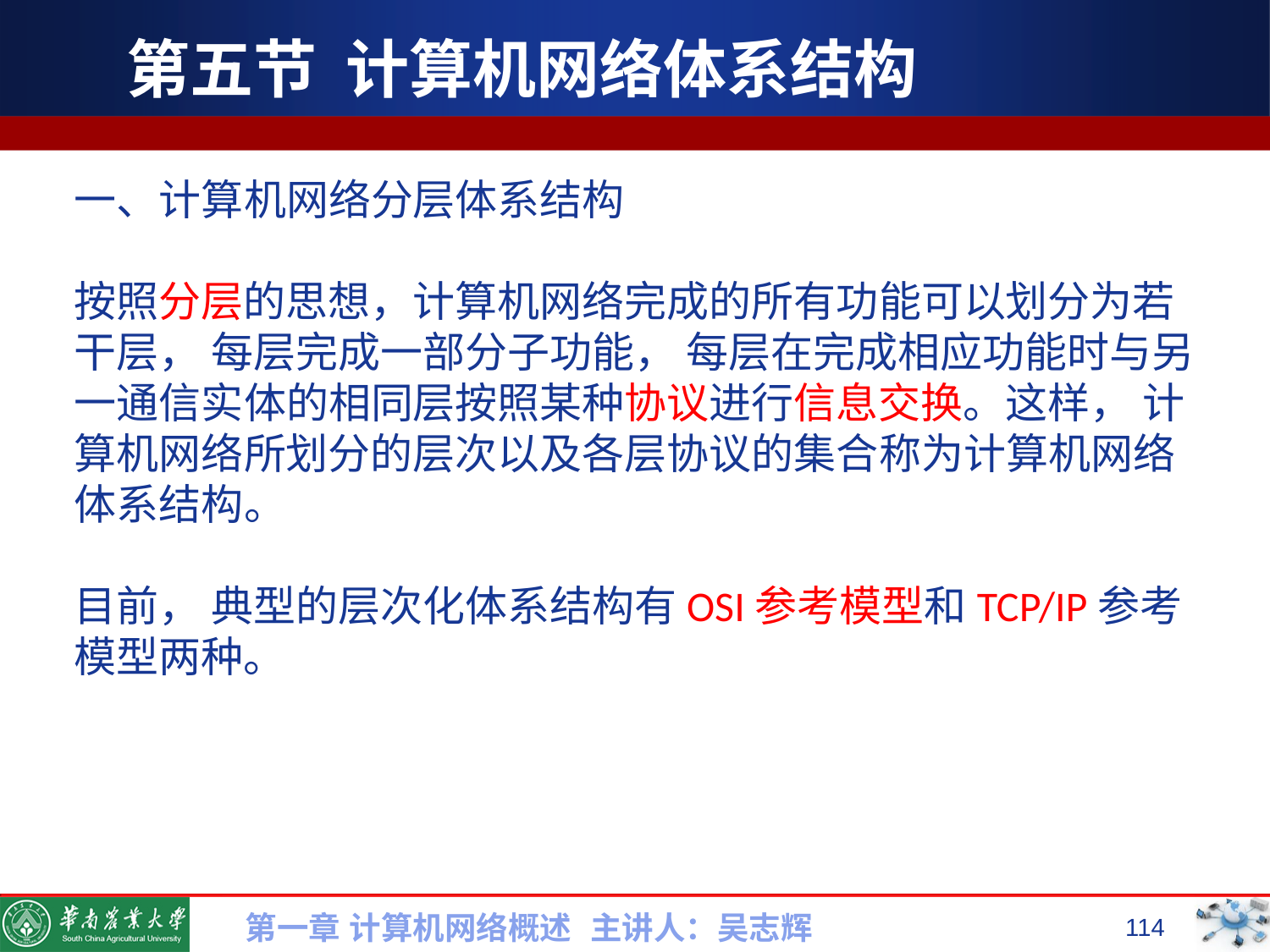

# 第五节  计算机网络体系结构
一、计算机网络分层体系结构

按照分层的思想，计算机网络完成的所有功能可以划分为若干层， 每层完成一部分子功能， 每层在完成相应功能时与另一通信实体的相同层按照某种协议进行信息交换。这样， 计
算机网络所划分的层次以及各层协议的集合称为计算机网络体系结构。

目前， 典型的层次化体系结构有OSI参考模型和TCP/IP参考模型两种。
第一章 计算机网络概述  主讲人：吴志辉
114